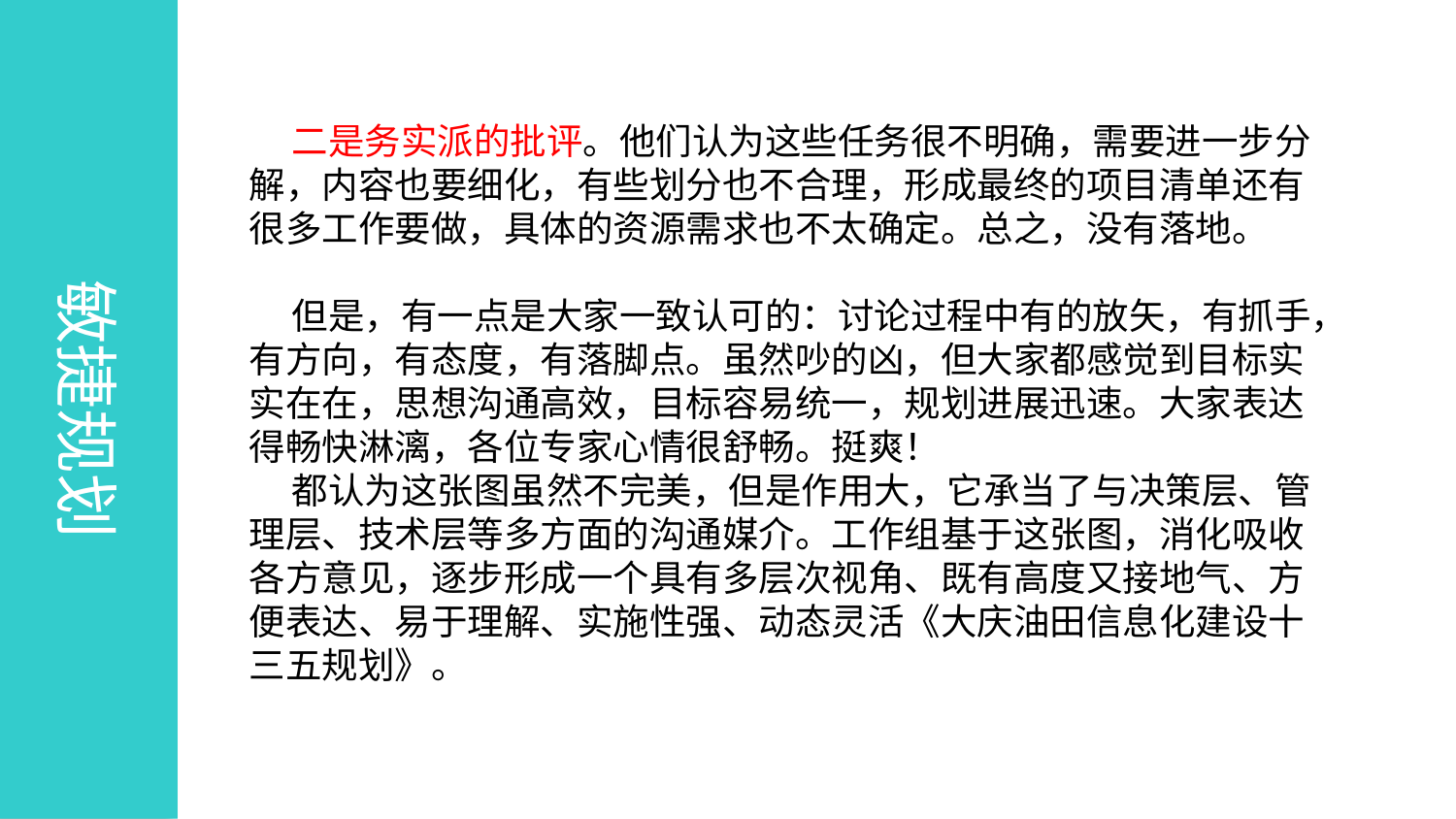

敏捷规划
二是务实派的批评。他们认为这些任务很不明确，需要进一步分解，内容也要细化，有些划分也不合理，形成最终的项目清单还有很多工作要做，具体的资源需求也不太确定。总之，没有落地。

但是，有一点是大家一致认可的：讨论过程中有的放矢，有抓手，有方向，有态度，有落脚点。虽然吵的凶，但大家都感觉到目标实实在在，思想沟通高效，目标容易统一，规划进展迅速。大家表达得畅快淋漓，各位专家心情很舒畅。挺爽！
都认为这张图虽然不完美，但是作用大，它承当了与决策层、管理层、技术层等多方面的沟通媒介。工作组基于这张图，消化吸收各方意见，逐步形成一个具有多层次视角、既有高度又接地气、方便表达、易于理解、实施性强、动态灵活《大庆油田信息化建设十三五规划》。